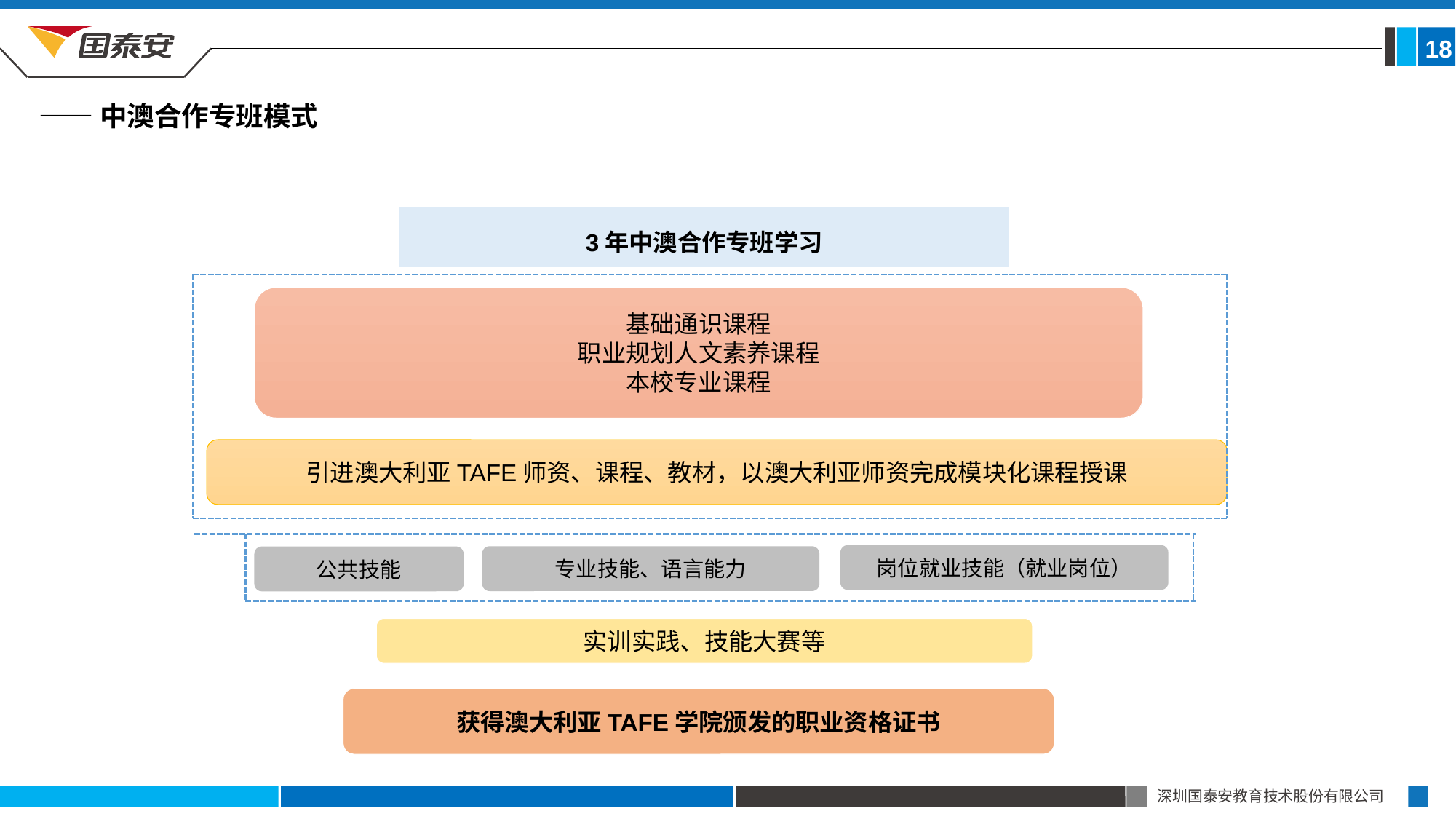

18
——中澳合作专班模式
3年中澳合作专班学习
基础通识课程
职业规划人文素养课程
本校专业课程
引进澳大利亚TAFE师资、课程、教材，以澳大利亚师资完成模块化课程授课
岗位就业技能（就业岗位）
专业技能、语言能力
公共技能
实训实践、技能大赛等
获得澳大利亚TAFE学院颁发的职业资格证书